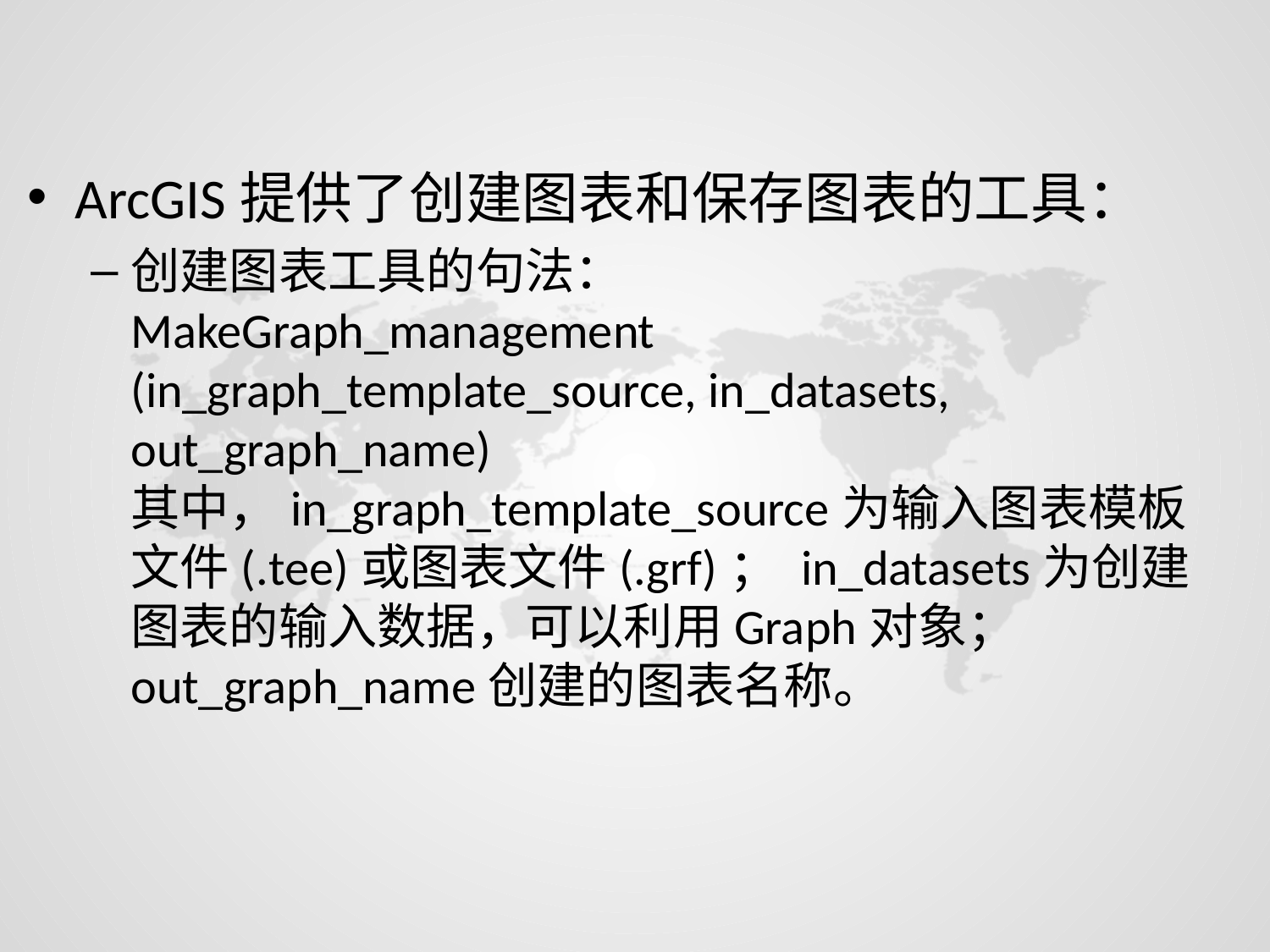

ArcGIS提供了创建图表和保存图表的工具：
创建图表工具的句法：
MakeGraph_management (in_graph_template_source, in_datasets, out_graph_name)
其中，in_graph_template_source为输入图表模板文件(.tee)或图表文件(.grf)； in_datasets为创建图表的输入数据，可以利用Graph对象； out_graph_name创建的图表名称。